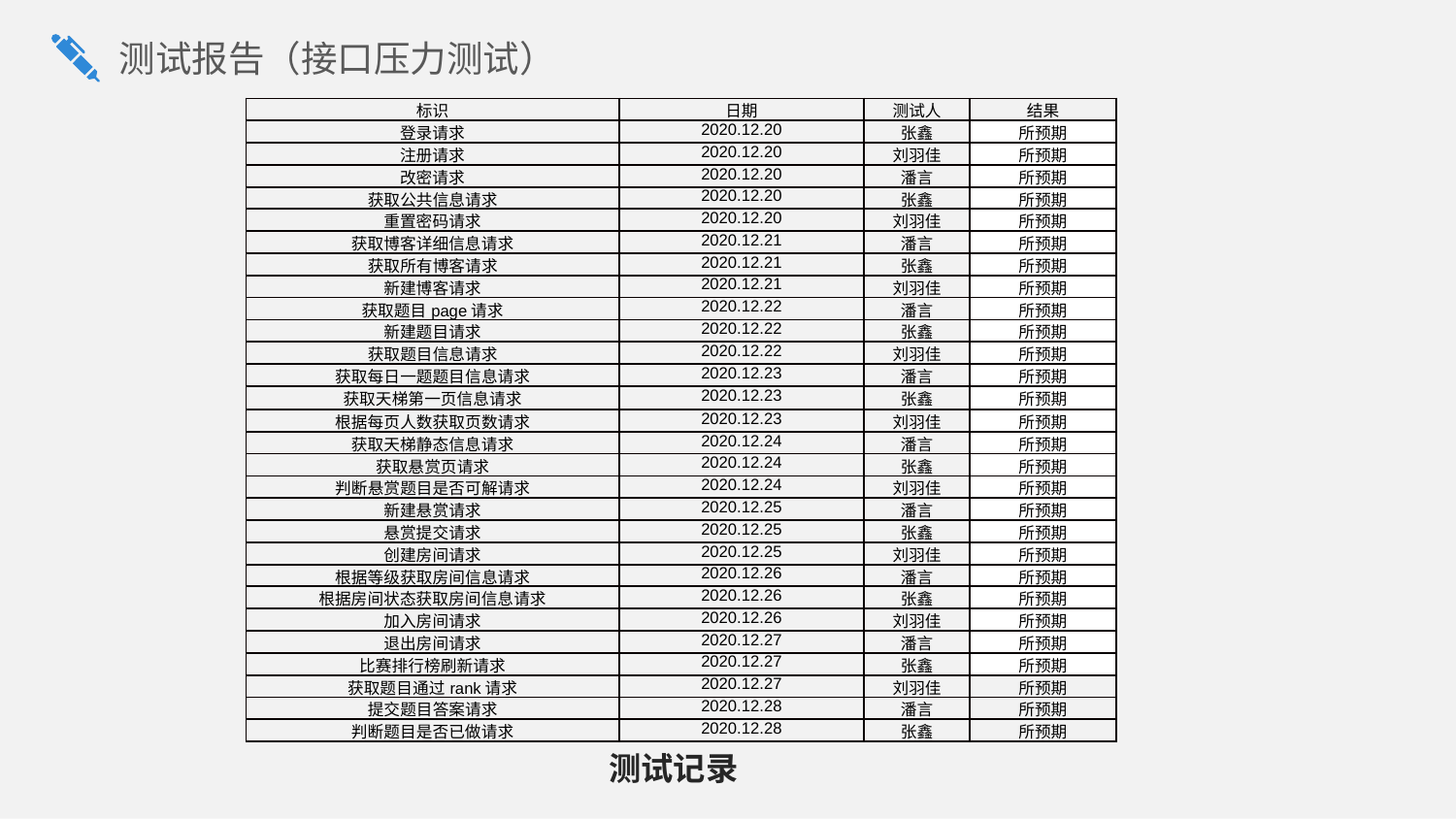

测试报告（接口压力测试）
| 标识 | 日期 | 测试人 | 结果 |
| --- | --- | --- | --- |
| 登录请求 | 2020.12.20 | 张鑫 | 所预期 |
| 注册请求 | 2020.12.20 | 刘羽佳 | 所预期 |
| 改密请求 | 2020.12.20 | 潘言 | 所预期 |
| 获取公共信息请求 | 2020.12.20 | 张鑫 | 所预期 |
| 重置密码请求 | 2020.12.20 | 刘羽佳 | 所预期 |
| 获取博客详细信息请求 | 2020.12.21 | 潘言 | 所预期 |
| 获取所有博客请求 | 2020.12.21 | 张鑫 | 所预期 |
| 新建博客请求 | 2020.12.21 | 刘羽佳 | 所预期 |
| 获取题目page请求 | 2020.12.22 | 潘言 | 所预期 |
| 新建题目请求 | 2020.12.22 | 张鑫 | 所预期 |
| 获取题目信息请求 | 2020.12.22 | 刘羽佳 | 所预期 |
| 获取每日一题题目信息请求 | 2020.12.23 | 潘言 | 所预期 |
| 获取天梯第一页信息请求 | 2020.12.23 | 张鑫 | 所预期 |
| 根据每页人数获取页数请求 | 2020.12.23 | 刘羽佳 | 所预期 |
| 获取天梯静态信息请求 | 2020.12.24 | 潘言 | 所预期 |
| 获取悬赏页请求 | 2020.12.24 | 张鑫 | 所预期 |
| 判断悬赏题目是否可解请求 | 2020.12.24 | 刘羽佳 | 所预期 |
| 新建悬赏请求 | 2020.12.25 | 潘言 | 所预期 |
| 悬赏提交请求 | 2020.12.25 | 张鑫 | 所预期 |
| 创建房间请求 | 2020.12.25 | 刘羽佳 | 所预期 |
| 根据等级获取房间信息请求 | 2020.12.26 | 潘言 | 所预期 |
| 根据房间状态获取房间信息请求 | 2020.12.26 | 张鑫 | 所预期 |
| 加入房间请求 | 2020.12.26 | 刘羽佳 | 所预期 |
| 退出房间请求 | 2020.12.27 | 潘言 | 所预期 |
| 比赛排行榜刷新请求 | 2020.12.27 | 张鑫 | 所预期 |
| 获取题目通过rank请求 | 2020.12.27 | 刘羽佳 | 所预期 |
| 提交题目答案请求 | 2020.12.28 | 潘言 | 所预期 |
| 判断题目是否已做请求 | 2020.12.28 | 张鑫 | 所预期 |
测试记录